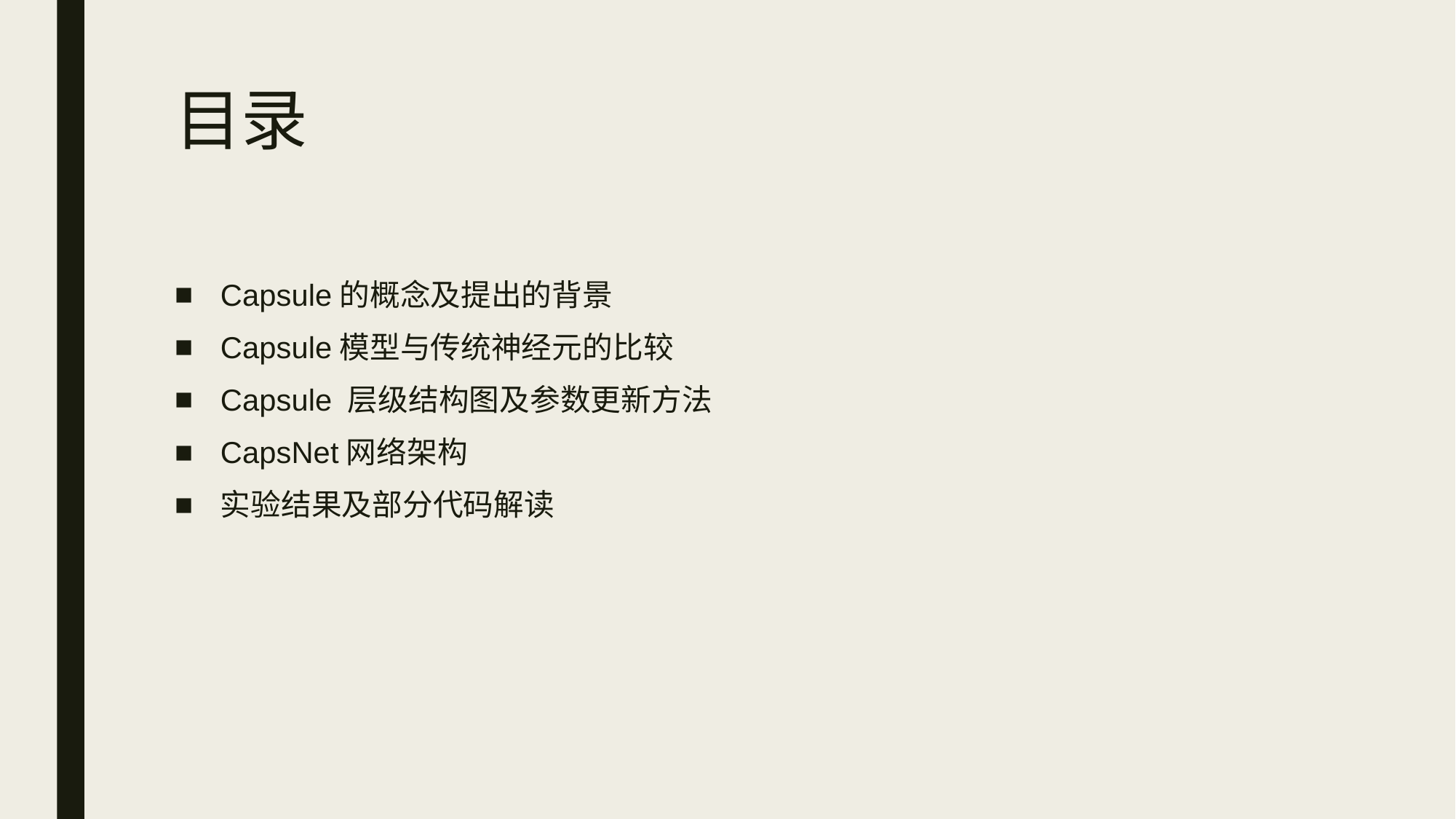

# 目录
Capsule的概念及提出的背景
Capsule模型与传统神经元的比较
Capsule 层级结构图及参数更新方法
CapsNet网络架构
实验结果及部分代码解读